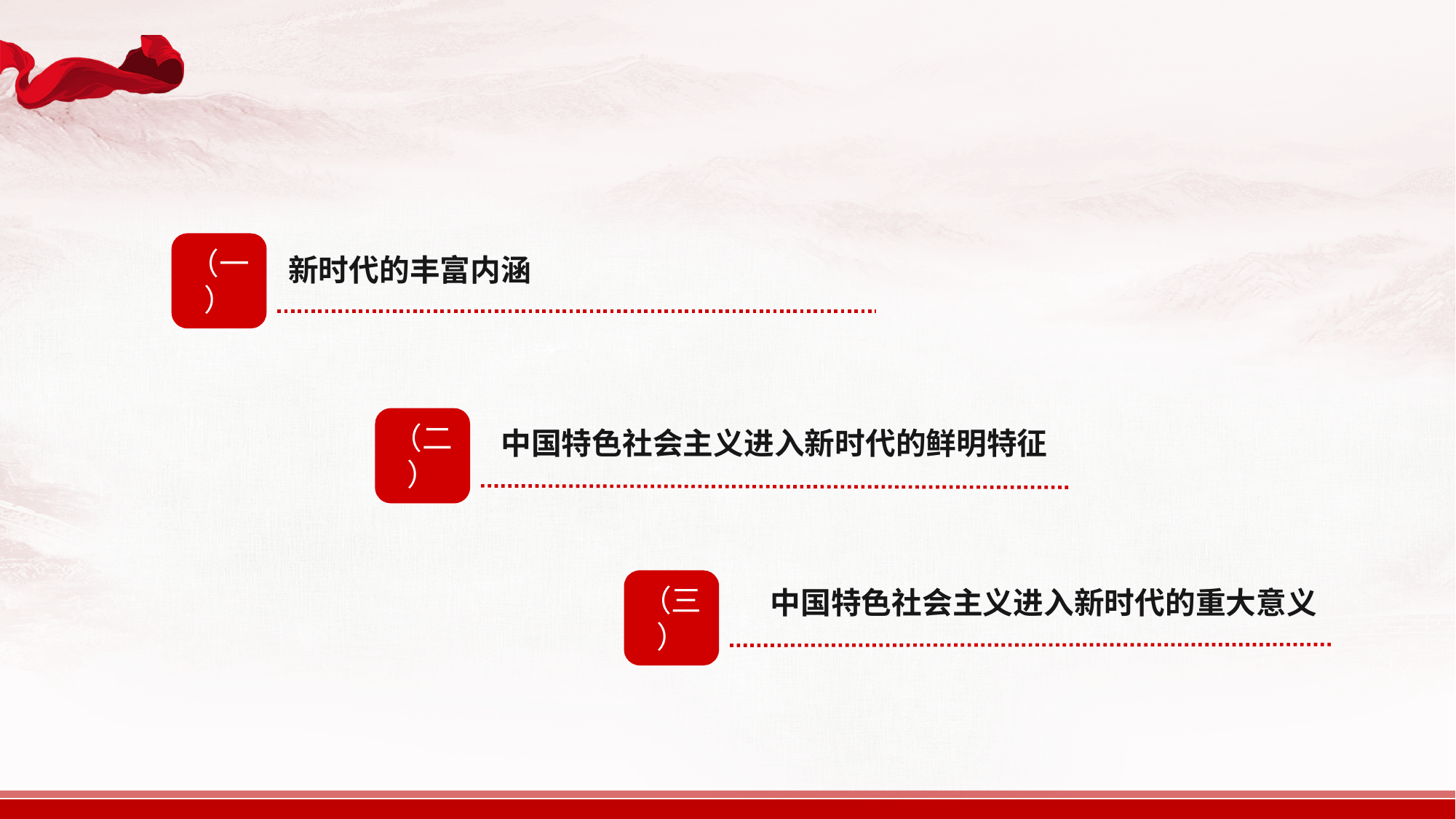

（一）
新时代的丰富内涵
（二）
中国特色社会主义进入新时代的鲜明特征
（三）
中国特色社会主义进入新时代的重大意义